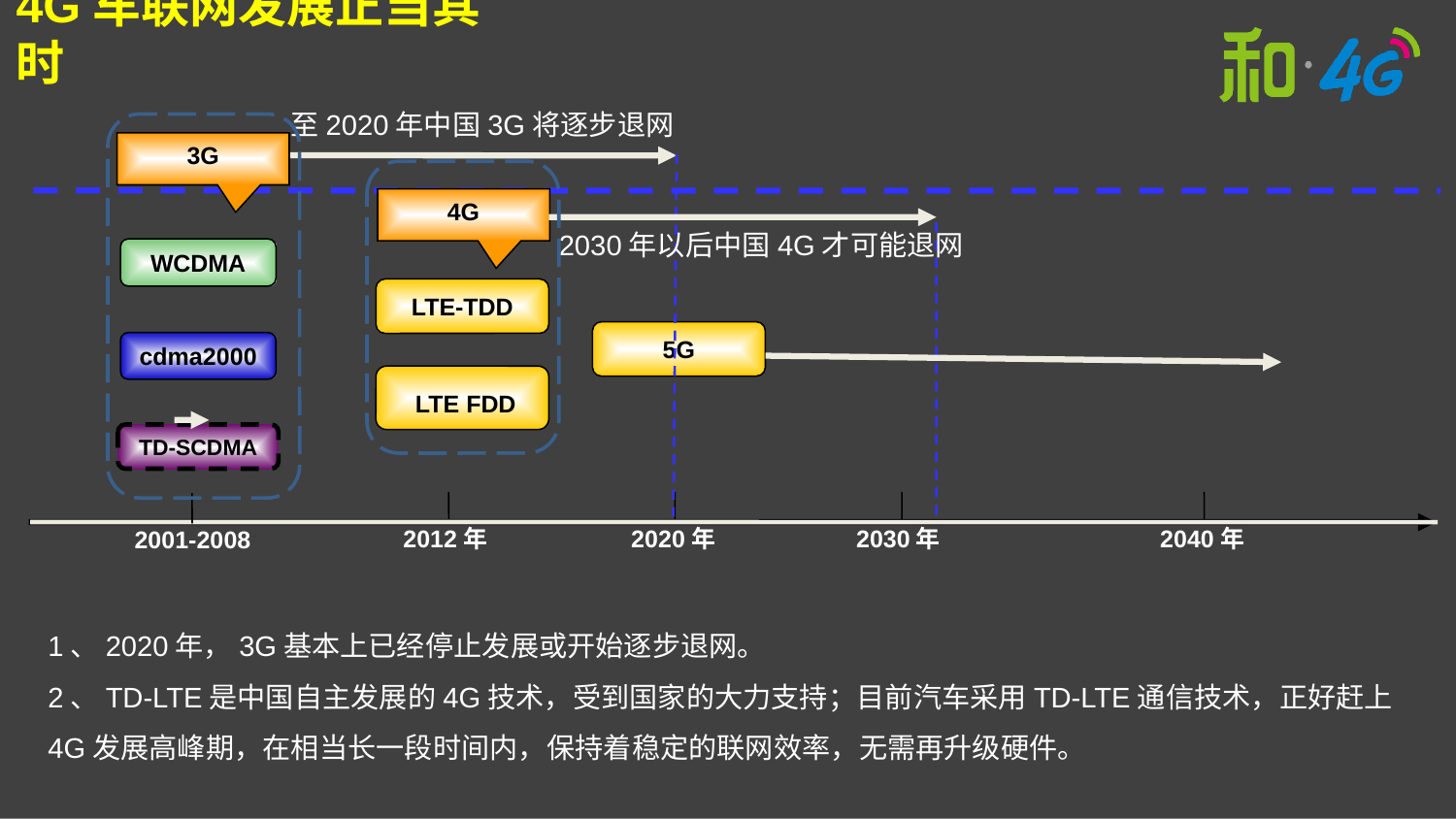

4G车联网发展正当其时
至2020年中国3G将逐步退网

3G

4G

2030年以后中国4G才可能退网

WCDMA
LTE-TDD
cdma2000
5G

LTE FDD

TD-SCDMA

  2012年
  2020年
  2030年
  2040年
2001-2008

1、2020年，3G基本上已经停止发展或开始逐步退网。
2、TD-LTE是中国自主发展的4G技术，受到国家的大力支持；目前汽车采用TD-LTE通信技术，正好赶上4G发展高峰期，在相当长一段时间内，保持着稳定的联网效率，无需再升级硬件。